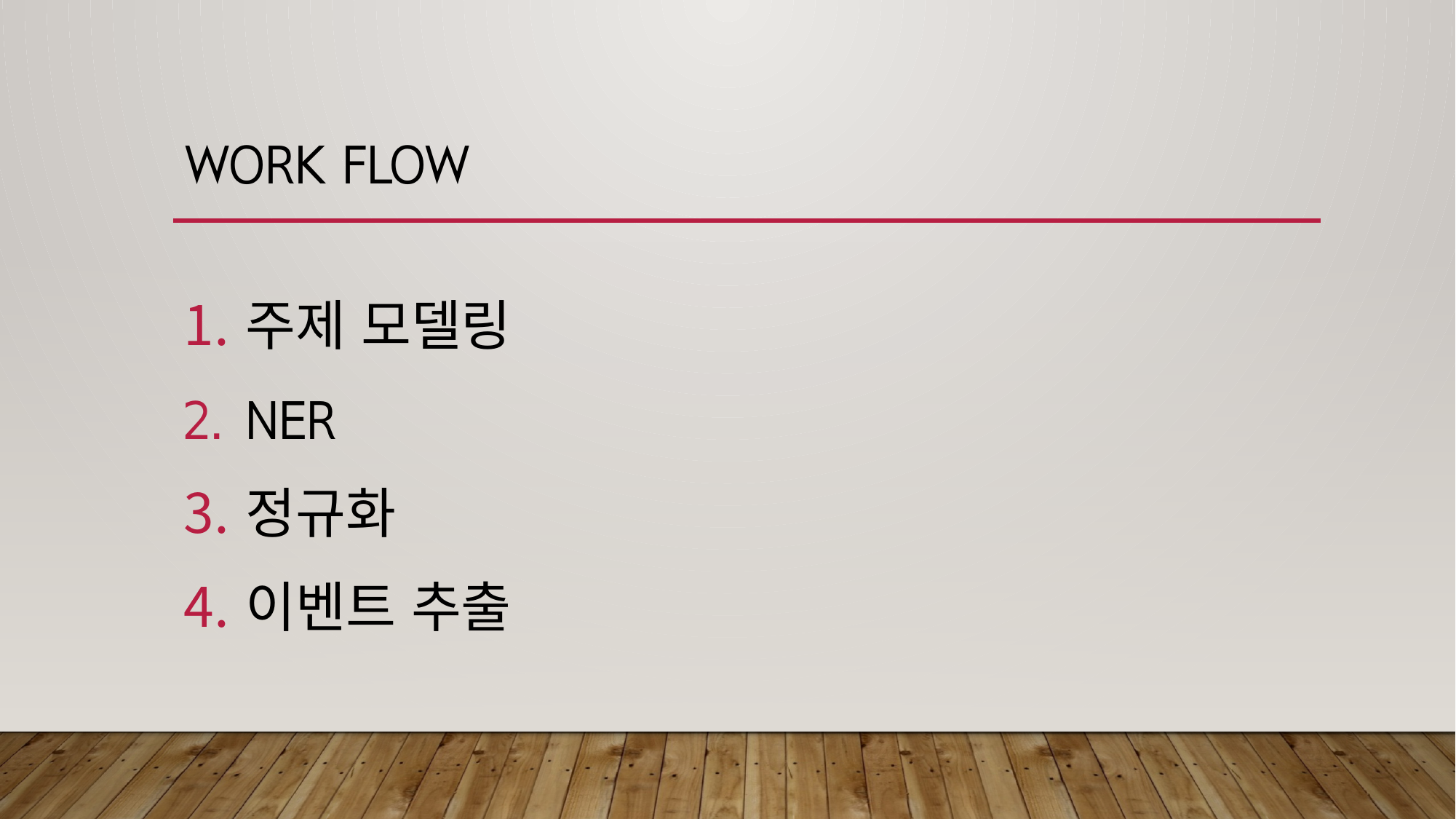

# work flow

주제 모델링
NER
정규화
이벤트 추출